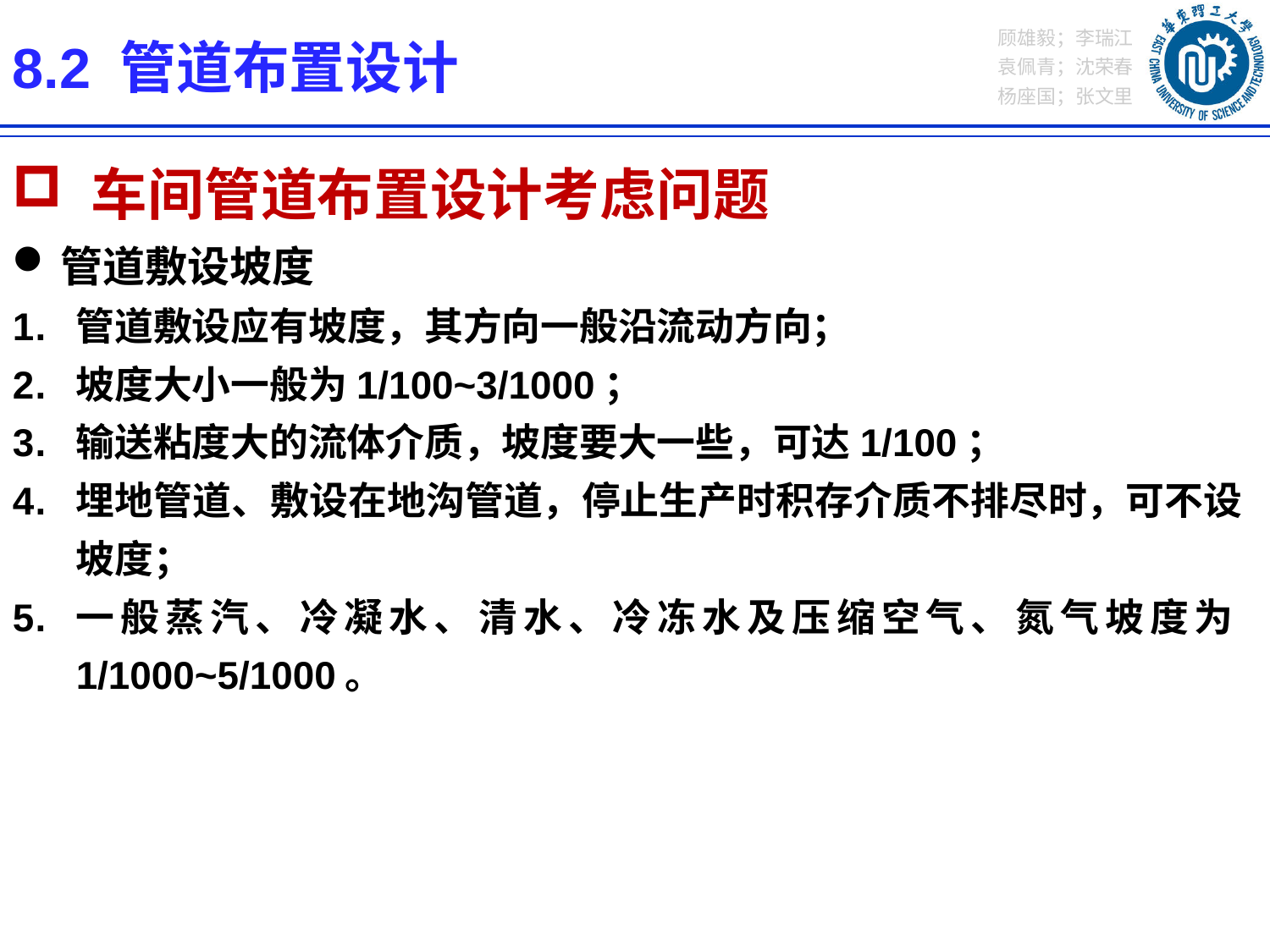

8.2 管道布置设计
 车间管道布置设计考虑问题
管道敷设坡度
管道敷设应有坡度，其方向一般沿流动方向；
坡度大小一般为1/100~3/1000；
输送粘度大的流体介质，坡度要大一些，可达1/100；
埋地管道、敷设在地沟管道，停止生产时积存介质不排尽时，可不设坡度；
一般蒸汽、冷凝水、清水、冷冻水及压缩空气、氮气坡度为1/1000~5/1000。